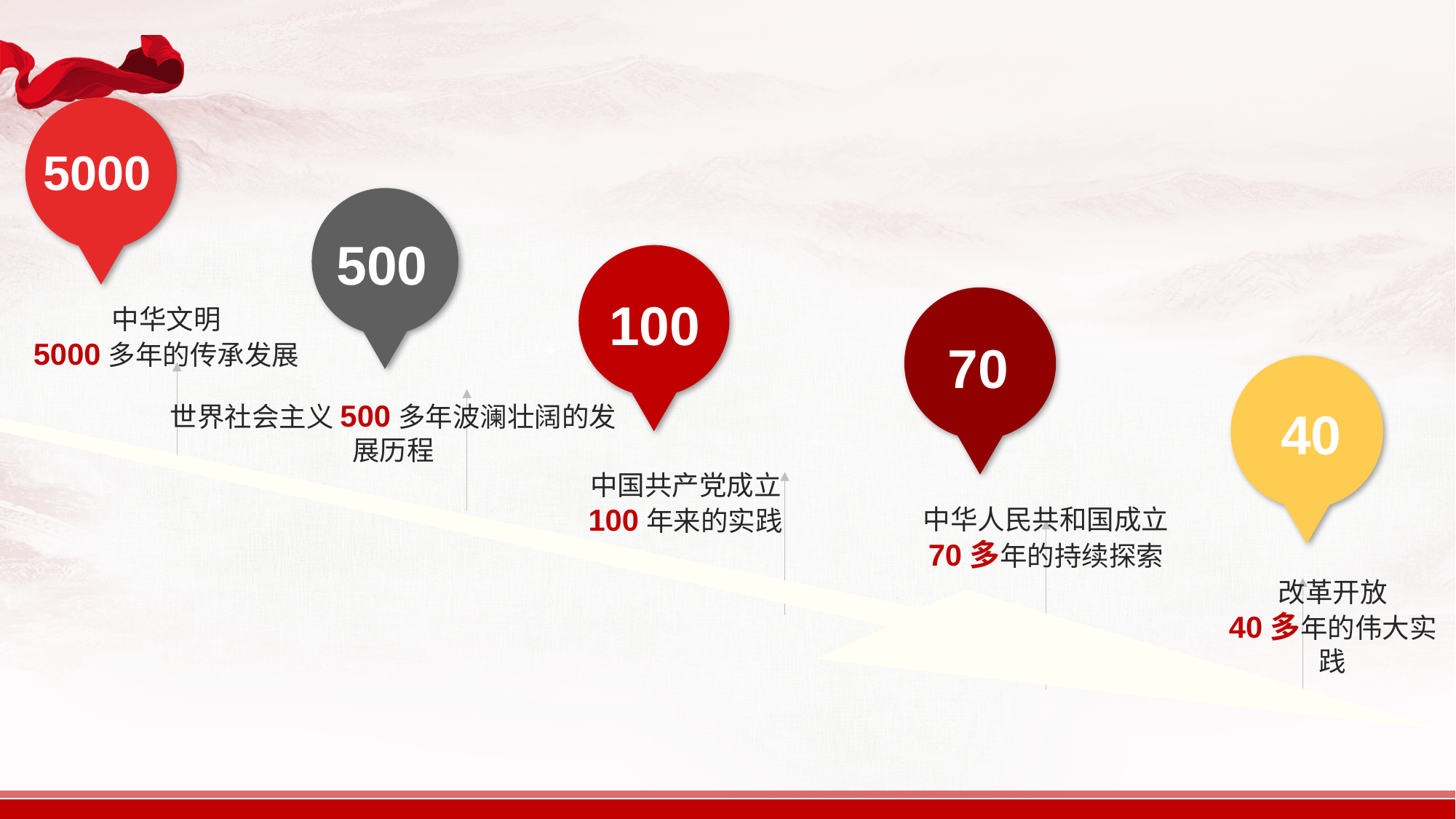

5000

500

100

70
中华文明
5000多年的传承发展

40
世界社会主义500多年波澜壮阔的发展历程
中国共产党成立
100年来的实践
中华人民共和国成立
70多年的持续探索
改革开放
40多年的伟大实践